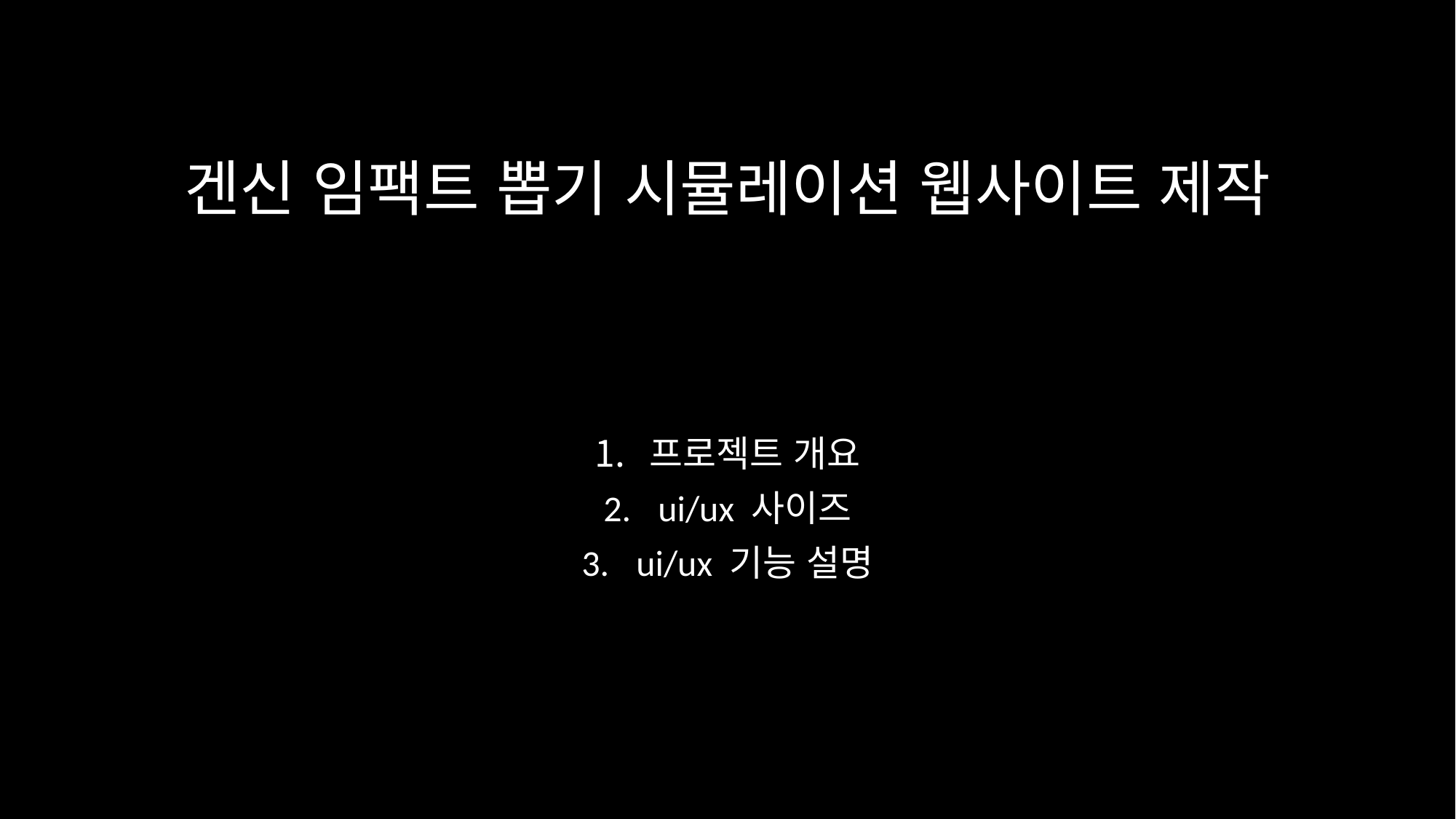

# 겐신 임팩트 뽑기 시뮬레이션 웹사이트 제작
프로젝트 개요
ui/ux 사이즈
ui/ux 기능 설명